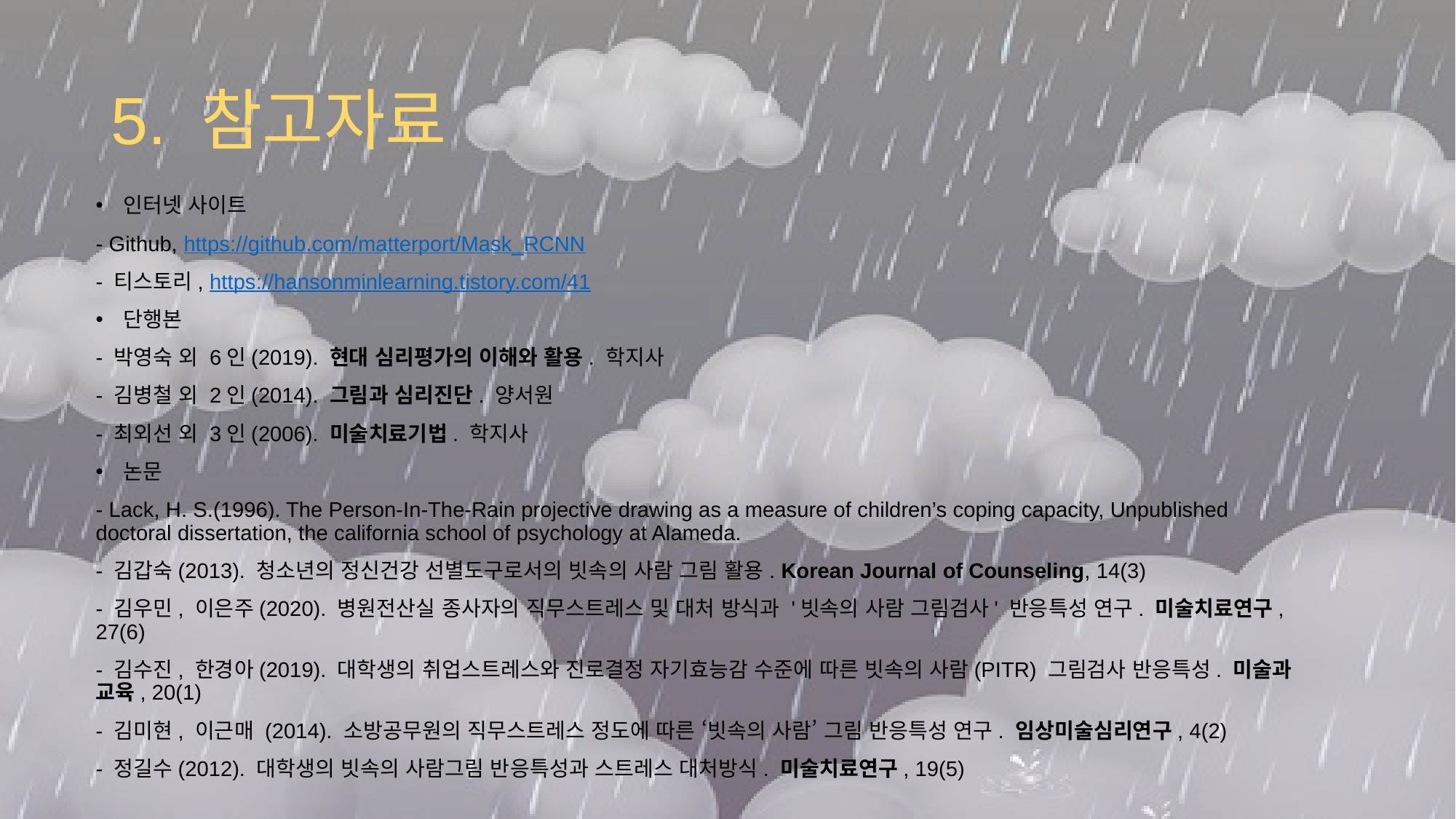

# 5. 참고자료
인터넷 사이트
- Github, https://github.com/matterport/Mask_RCNN
- 티스토리, https://hansonminlearning.tistory.com/41
단행본
- 박영숙 외 6인(2019). 현대 심리평가의 이해와 활용. 학지사
- 김병철 외 2인(2014). 그림과 심리진단. 양서원
- 최외선 외 3인(2006). 미술치료기법. 학지사
논문
- Lack, H. S.(1996). The Person-In-The-Rain projective drawing as a measure of children’s coping capacity, Unpublished doctoral dissertation, the california school of psychology at Alameda.
- 김갑숙(2013). 청소년의 정신건강 선별도구로서의 빗속의 사람 그림 활용. Korean Journal of Counseling, 14(3)
- 김우민, 이은주(2020). 병원전산실 종사자의 직무스트레스 및 대처 방식과 '빗속의 사람 그림검사' 반응특성 연구. 미술치료연구, 27(6)
- 김수진, 한경아(2019). 대학생의 취업스트레스와 진로결정 자기효능감 수준에 따른 빗속의 사람(PITR) 그림검사 반응특성. 미술과 교육, 20(1)
- 김미현, 이근매 (2014). 소방공무원의 직무스트레스 정도에 따른 ‘빗속의 사람’ 그림 반응특성 연구. 임상미술심리연구, 4(2)
- 정길수(2012). 대학생의 빗속의 사람그림 반응특성과 스트레스 대처방식. 미술치료연구, 19(5)